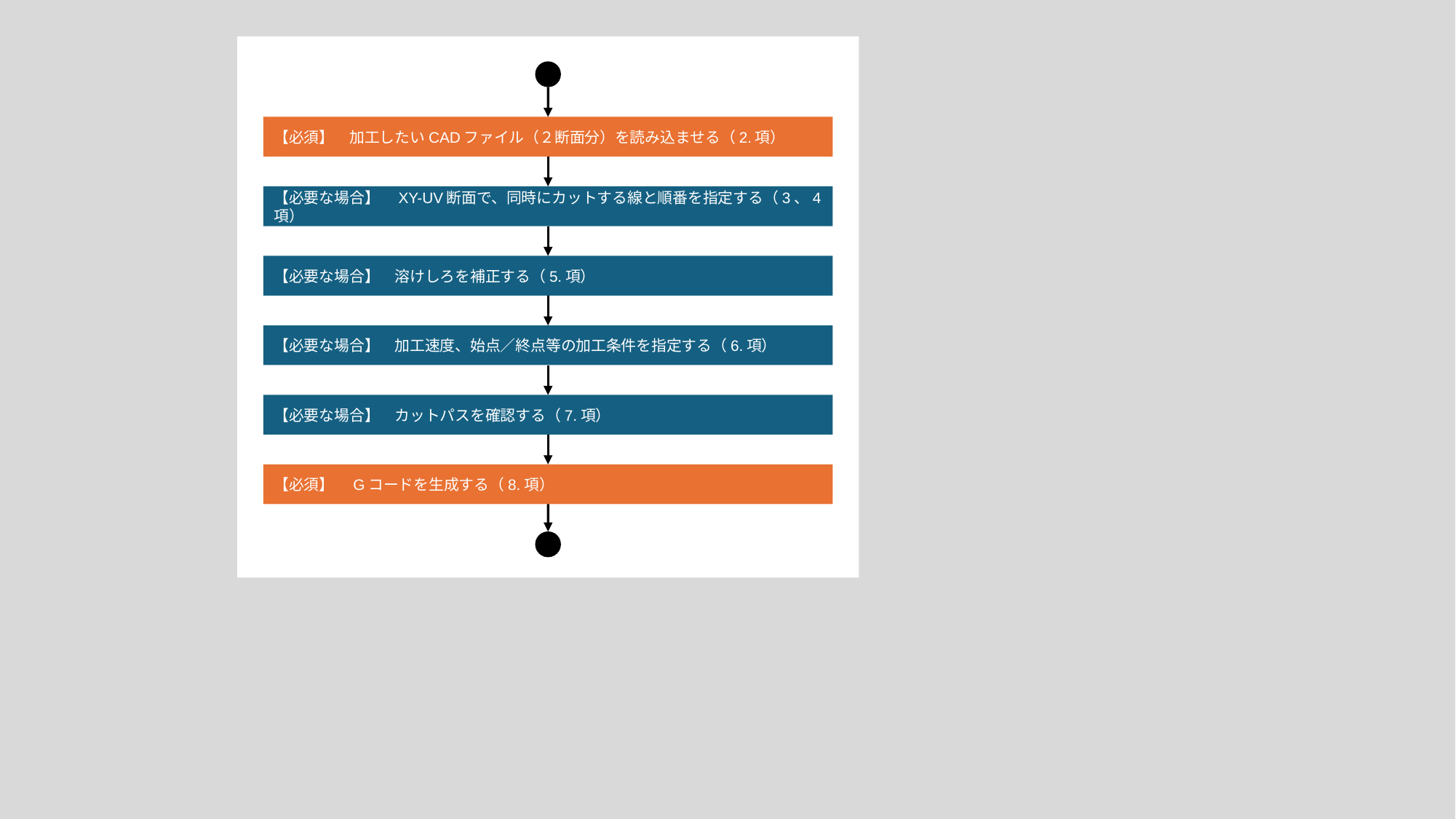

【必須】　加工したいCADファイル（２断面分）を読み込ませる（2.項）
【必要な場合】　XY-UV断面で、同時にカットする線と順番を指定する（3、4項）
【必要な場合】　溶けしろを補正する（5.項）
【必要な場合】　加工速度、始点／終点等の加工条件を指定する（6.項）
【必要な場合】　カットパスを確認する（7.項）
【必須】　Gコードを生成する（8.項）